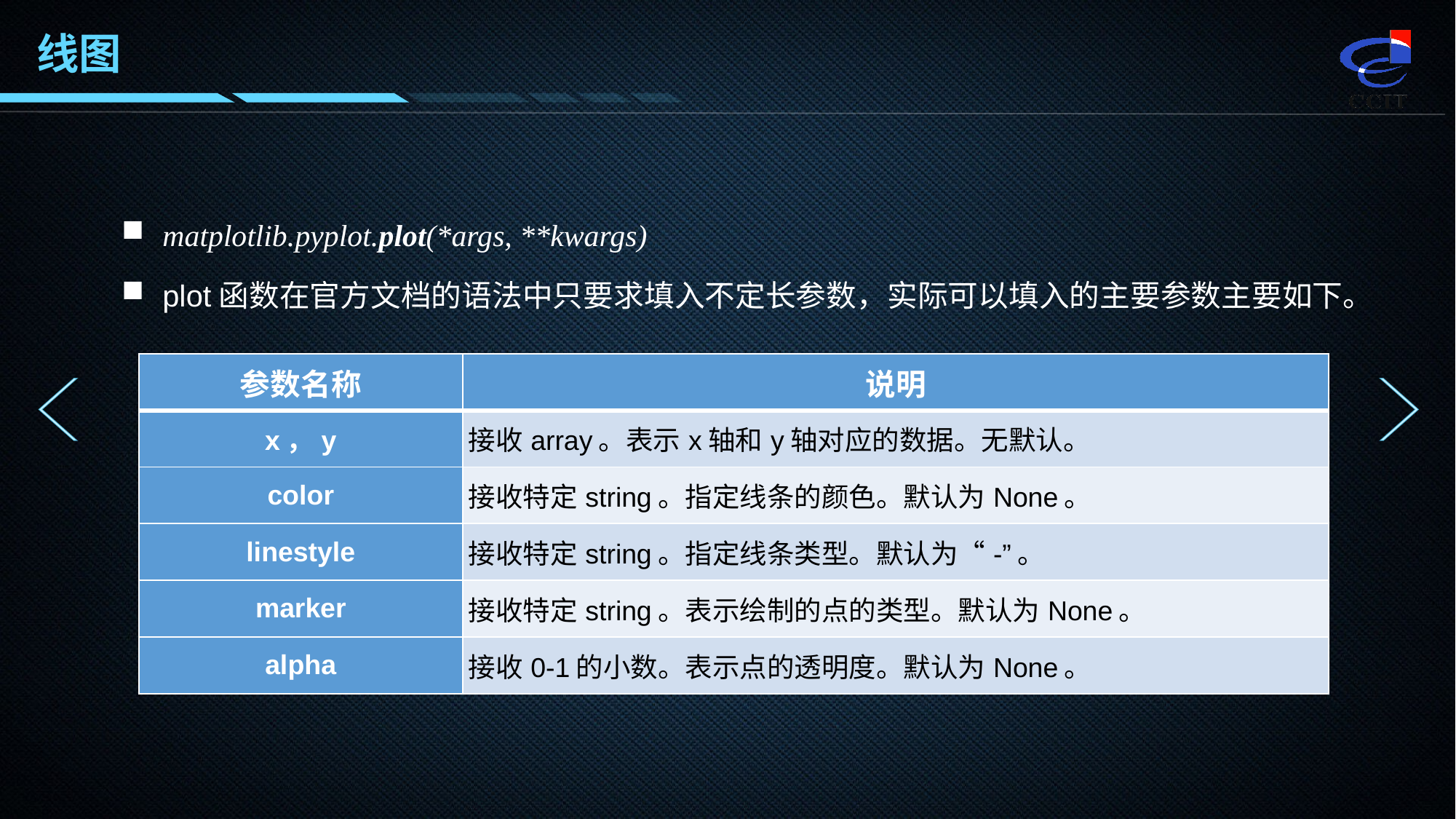

线图
matplotlib.pyplot.plot(*args, **kwargs)
plot函数在官方文档的语法中只要求填入不定长参数，实际可以填入的主要参数主要如下。
| 参数名称 | 说明 |
| --- | --- |
| x，y | 接收array。表示x轴和y轴对应的数据。无默认。 |
| color | 接收特定string。指定线条的颜色。默认为None。 |
| linestyle | 接收特定string。指定线条类型。默认为“-”。 |
| marker | 接收特定string。表示绘制的点的类型。默认为None。 |
| alpha | 接收0-1的小数。表示点的透明度。默认为None。 |